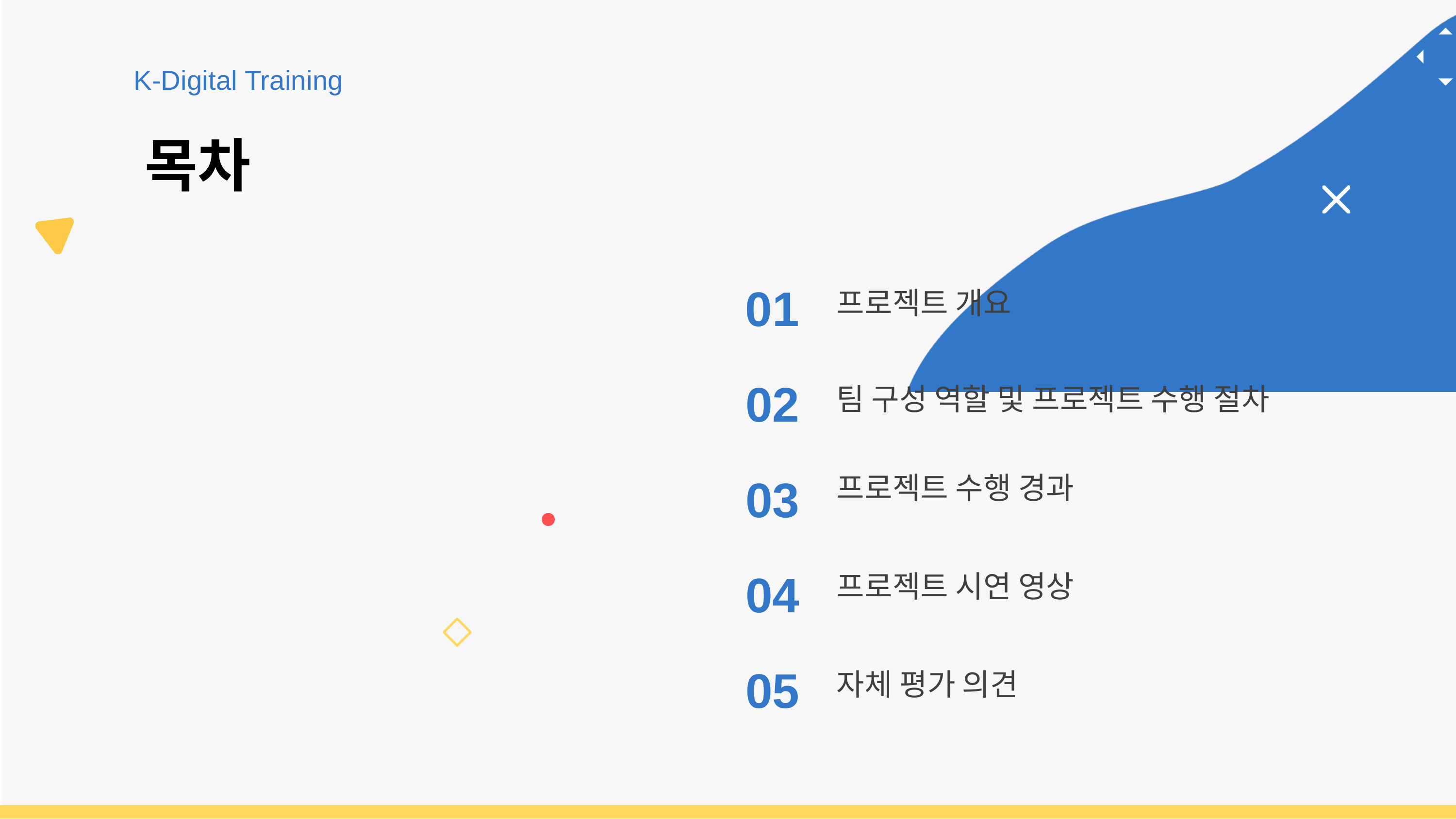

K-Digital Training
목차

01

프로젝트 개요

02

팀 구성 역할 및 프로젝트 수행 절차

프로젝트 수행 경과

03

프로젝트 시연 영상

04

05

자체 평가 의견